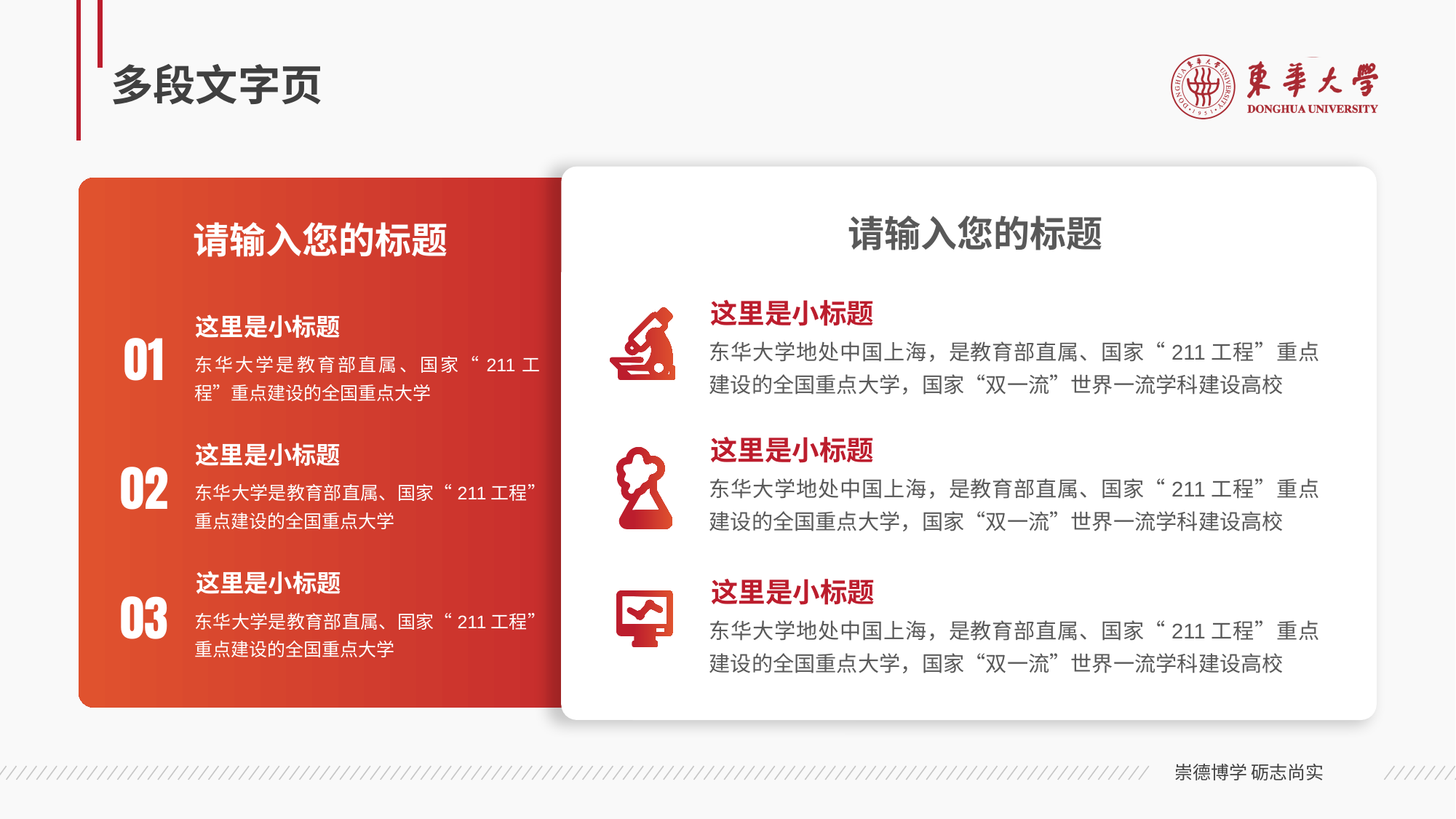

# 多段文字页

请输入您的标题
请输入您的标题
这里是小标题
这里是小标题
东华大学是教育部直属、国家“211工程”重点建设的全国重点大学

东华大学地处中国上海，是教育部直属、国家“211工程”重点建设的全国重点大学，国家“双一流”世界一流学科建设高校
01
这里是小标题
这里是小标题
东华大学是教育部直属、国家“211工程”重点建设的全国重点大学

02
东华大学地处中国上海，是教育部直属、国家“211工程”重点建设的全国重点大学，国家“双一流”世界一流学科建设高校
这里是小标题
东华大学是教育部直属、国家“211工程”重点建设的全国重点大学
这里是小标题
03

东华大学地处中国上海，是教育部直属、国家“211工程”重点建设的全国重点大学，国家“双一流”世界一流学科建设高校